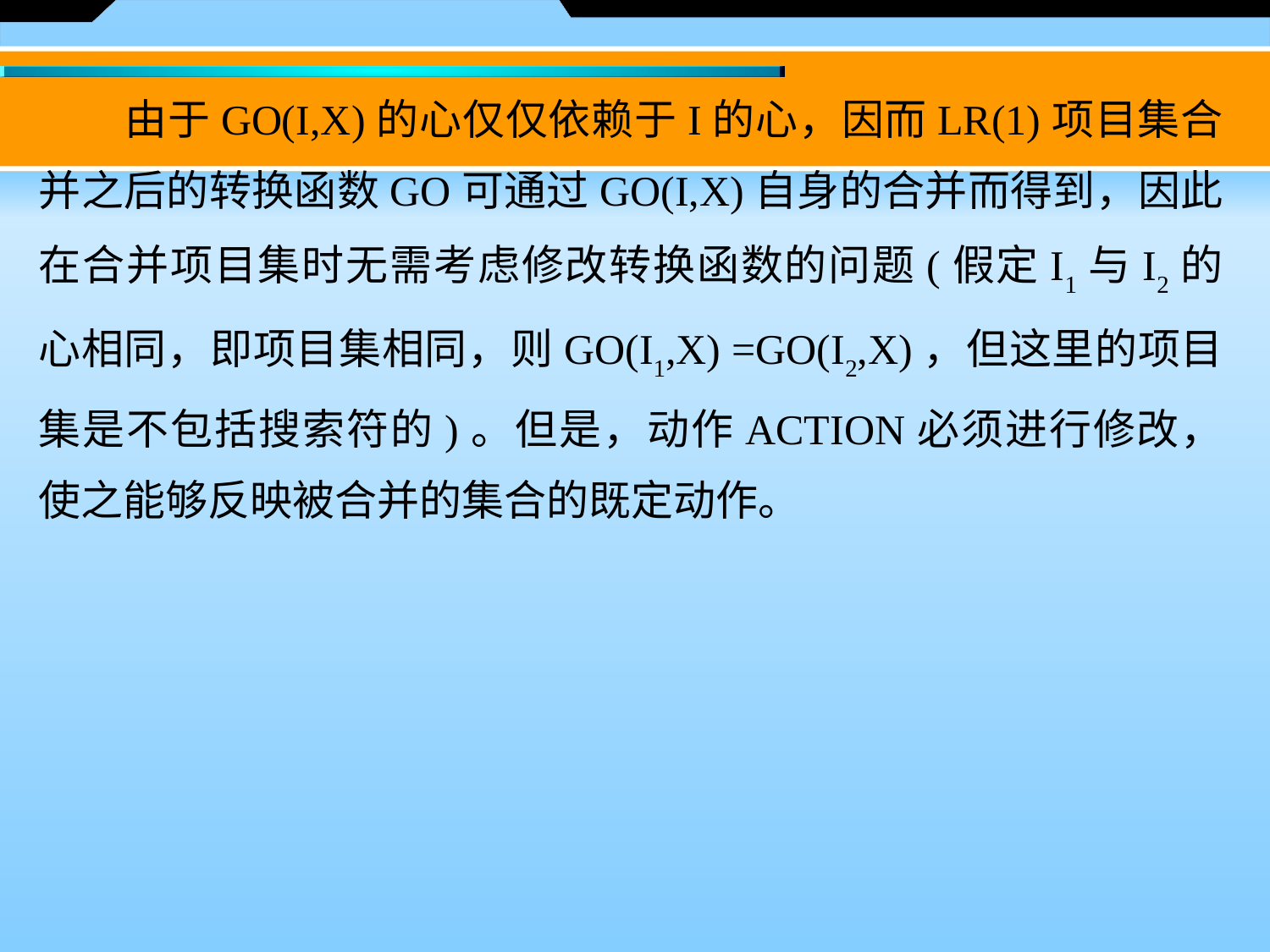

由于GO(I,X)的心仅仅依赖于I的心，因而LR(1)项目集合并之后的转换函数GO可通过GO(I,X)自身的合并而得到，因此在合并项目集时无需考虑修改转换函数的问题(假定I1与I2的心相同，即项目集相同，则GO(I1,X) =GO(I2,X)，但这里的项目集是不包括搜索符的)。但是，动作ACTION必须进行修改，使之能够反映被合并的集合的既定动作。